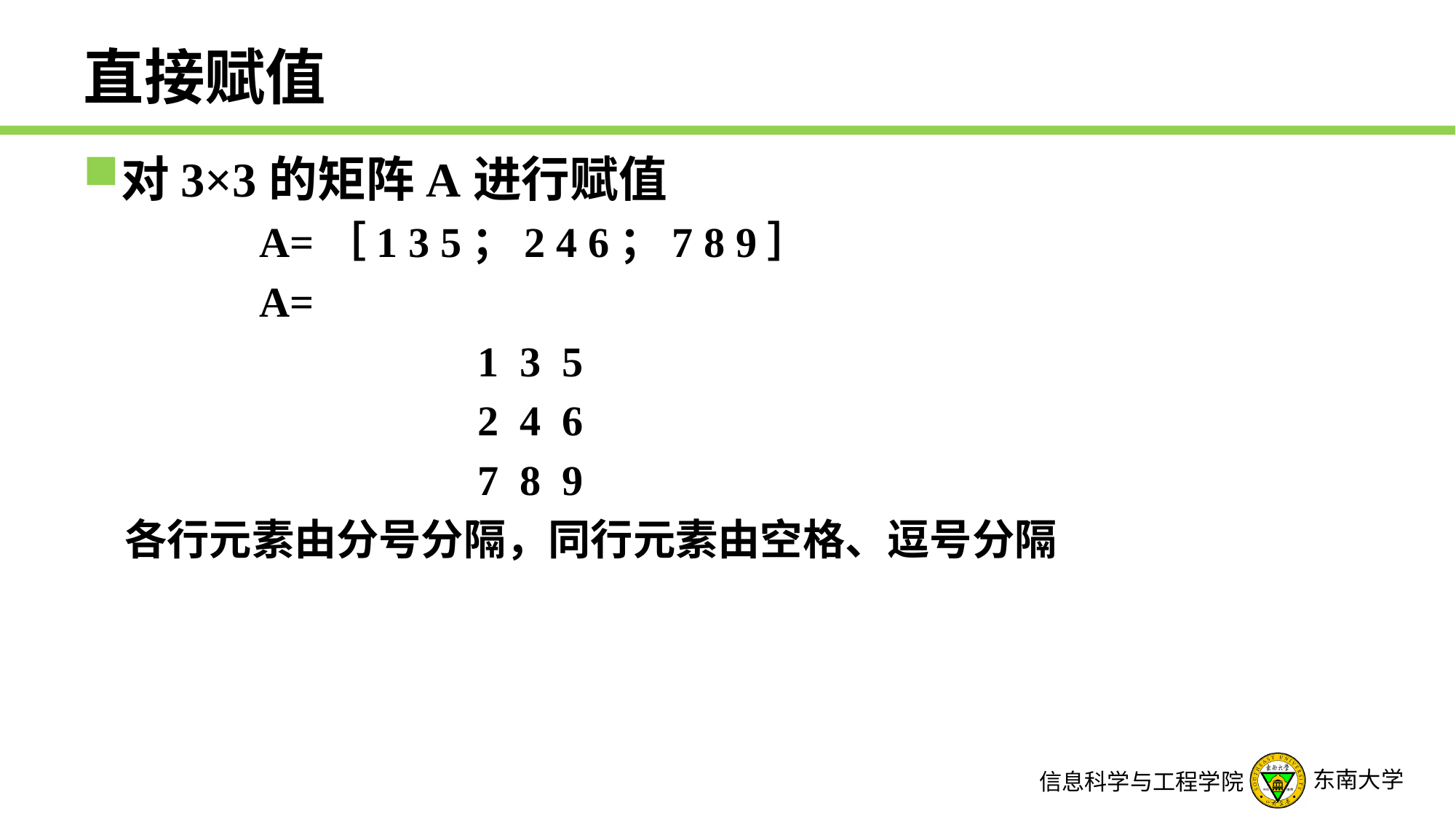

# 直接赋值
对3×3的矩阵A进行赋值
		A=［1 3 5；2 4 6；7 8 9］
		A=
				1  3  5
				2  4  6
				7  8  9
各行元素由分号分隔，同行元素由空格、逗号分隔